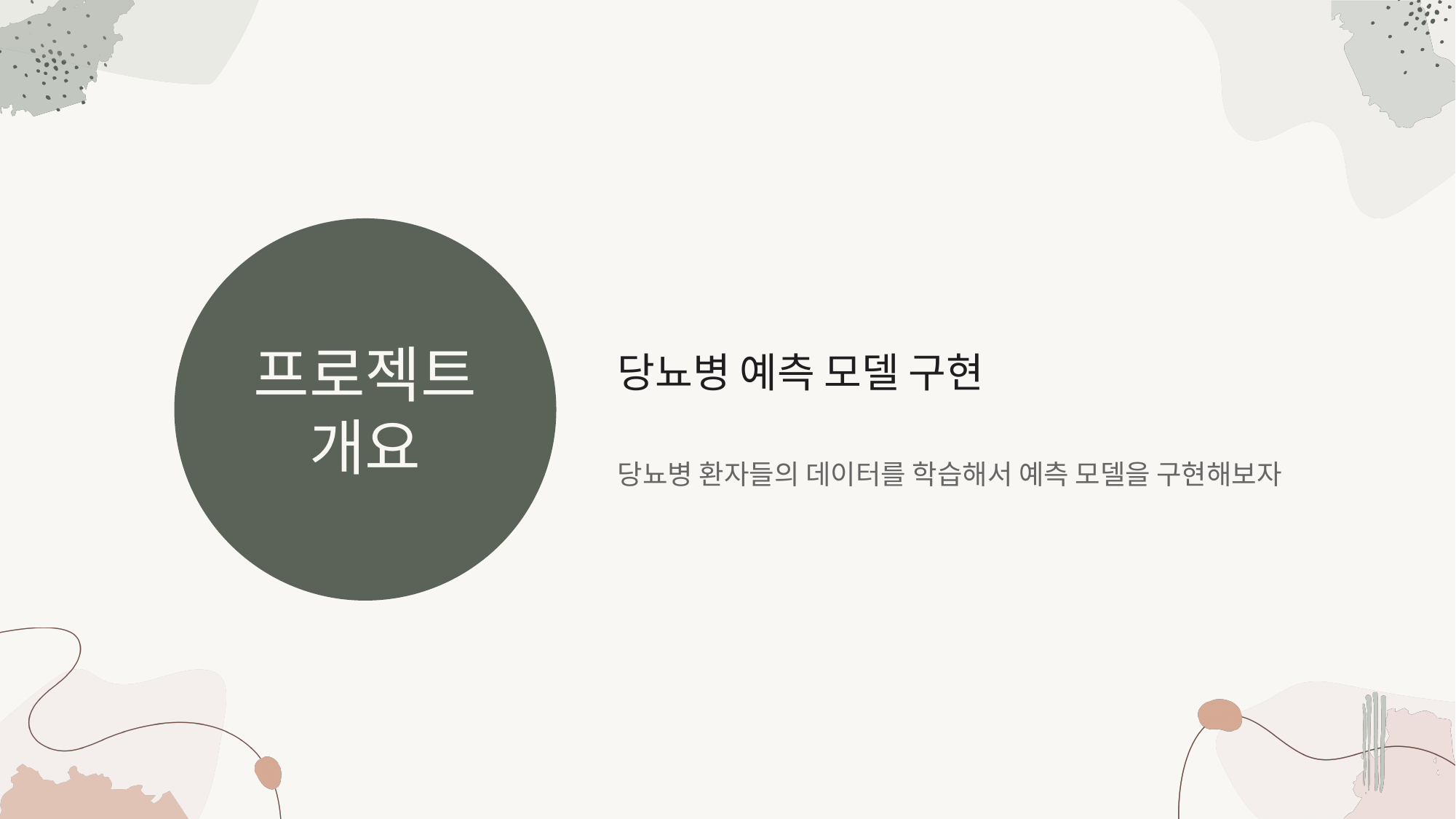

프로젝트
개요
당뇨병 예측 모델 구현
당뇨병 환자들의 데이터를 학습해서 예측 모델을 구현해보자